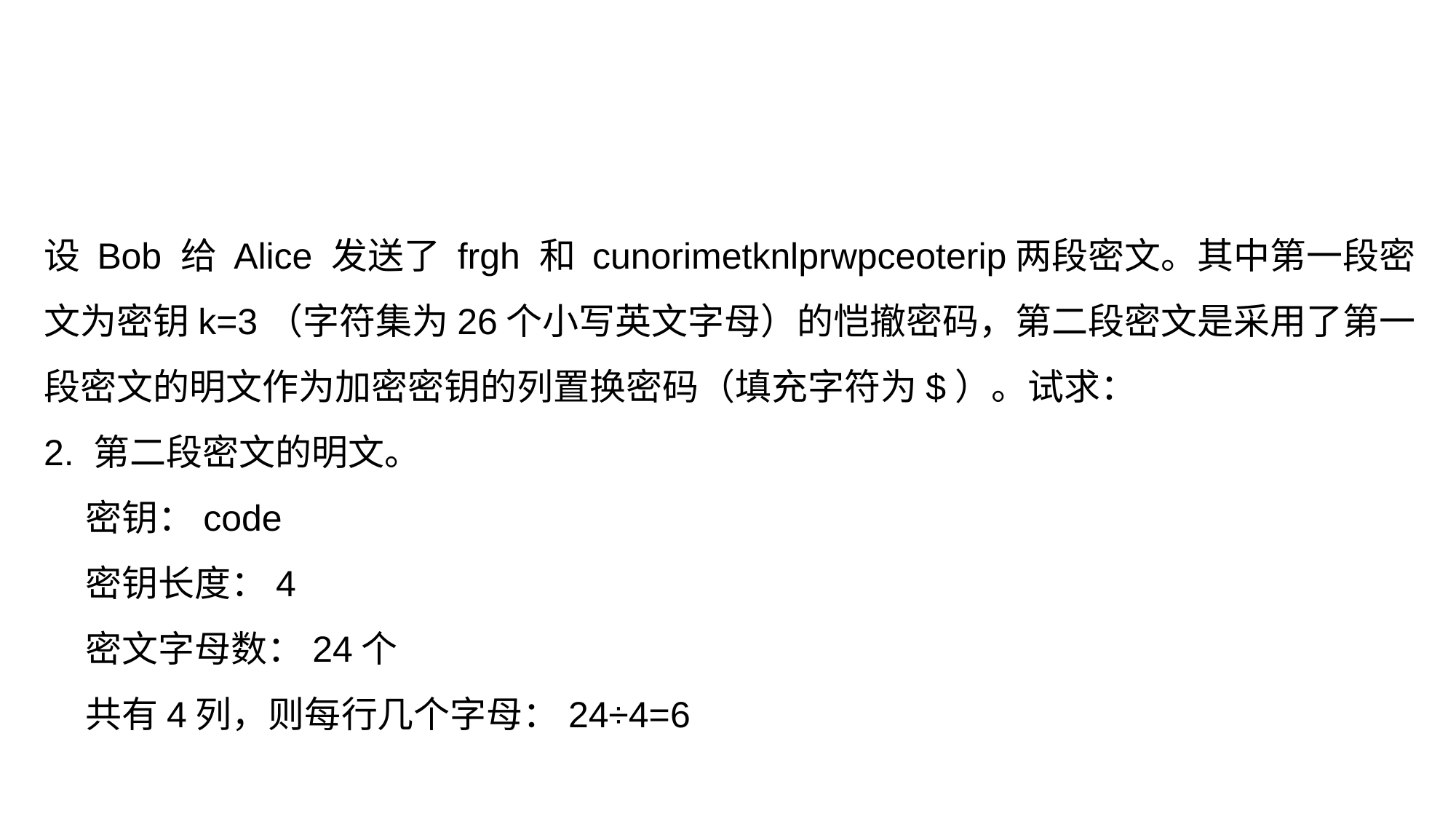

设 Bob 给 Alice 发送了 frgh 和 cunorimetknlprwpceoterip两段密文。其中第一段密文为密钥k=3（字符集为26个小写英文字母）的恺撤密码，第二段密文是采用了第一段密文的明文作为加密密钥的列置换密码（填充字符为$）。试求：
2. 第二段密文的明文。
    密钥：code
    密钥长度：4
    密文字母数：24个
    共有4列，则每行几个字母：24÷4=6